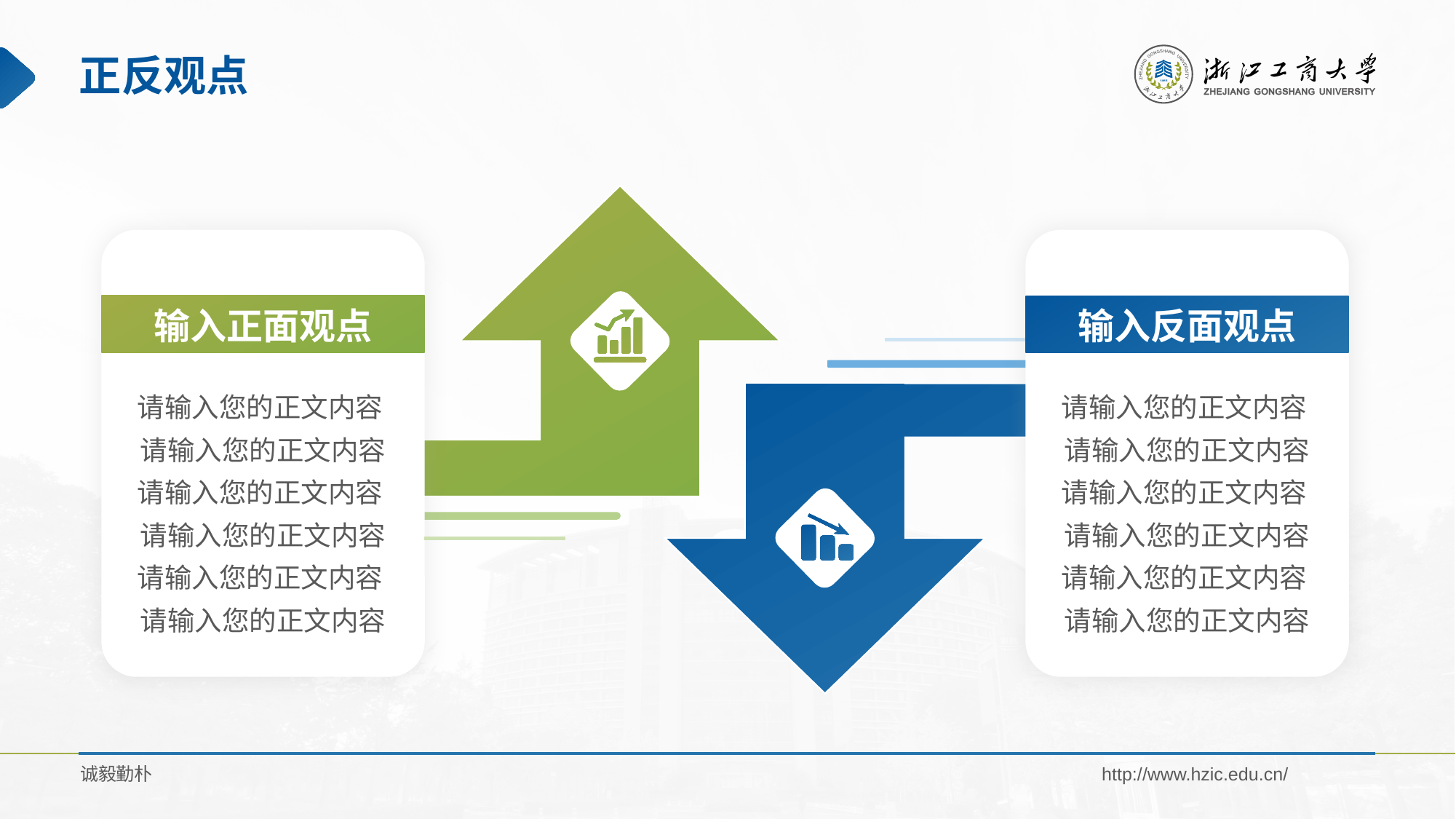

# 正反观点

输入正面观点
请输入您的正文内容
请输入您的正文内容
请输入您的正文内容
请输入您的正文内容
请输入您的正文内容
请输入您的正文内容

输入反面观点
请输入您的正文内容
请输入您的正文内容
请输入您的正文内容
请输入您的正文内容
请输入您的正文内容
请输入您的正文内容